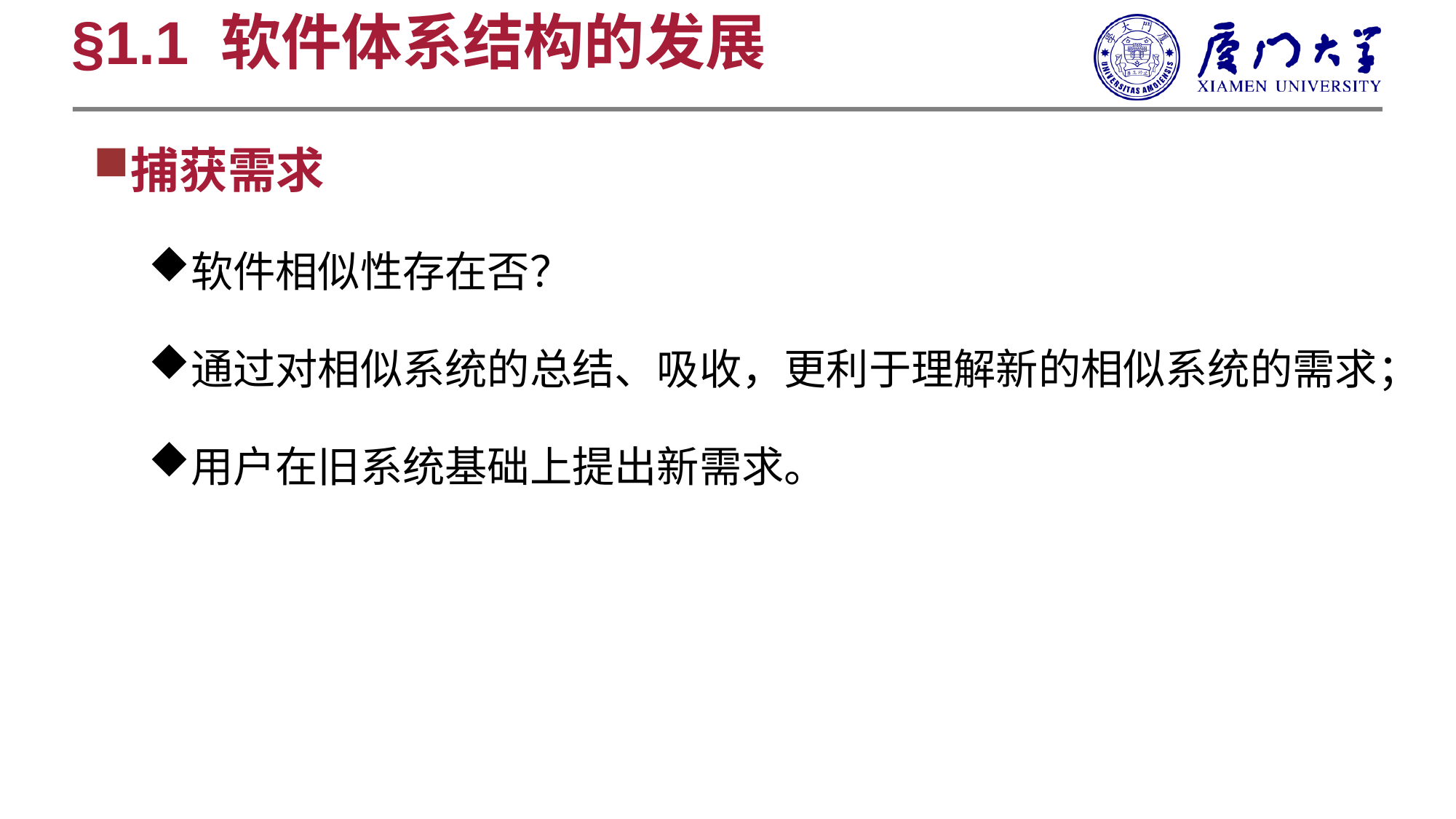

§1.1 软件体系结构的发展
捕获需求
软件相似性存在否？
通过对相似系统的总结、吸收，更利于理解新的相似系统的需求；
用户在旧系统基础上提出新需求。